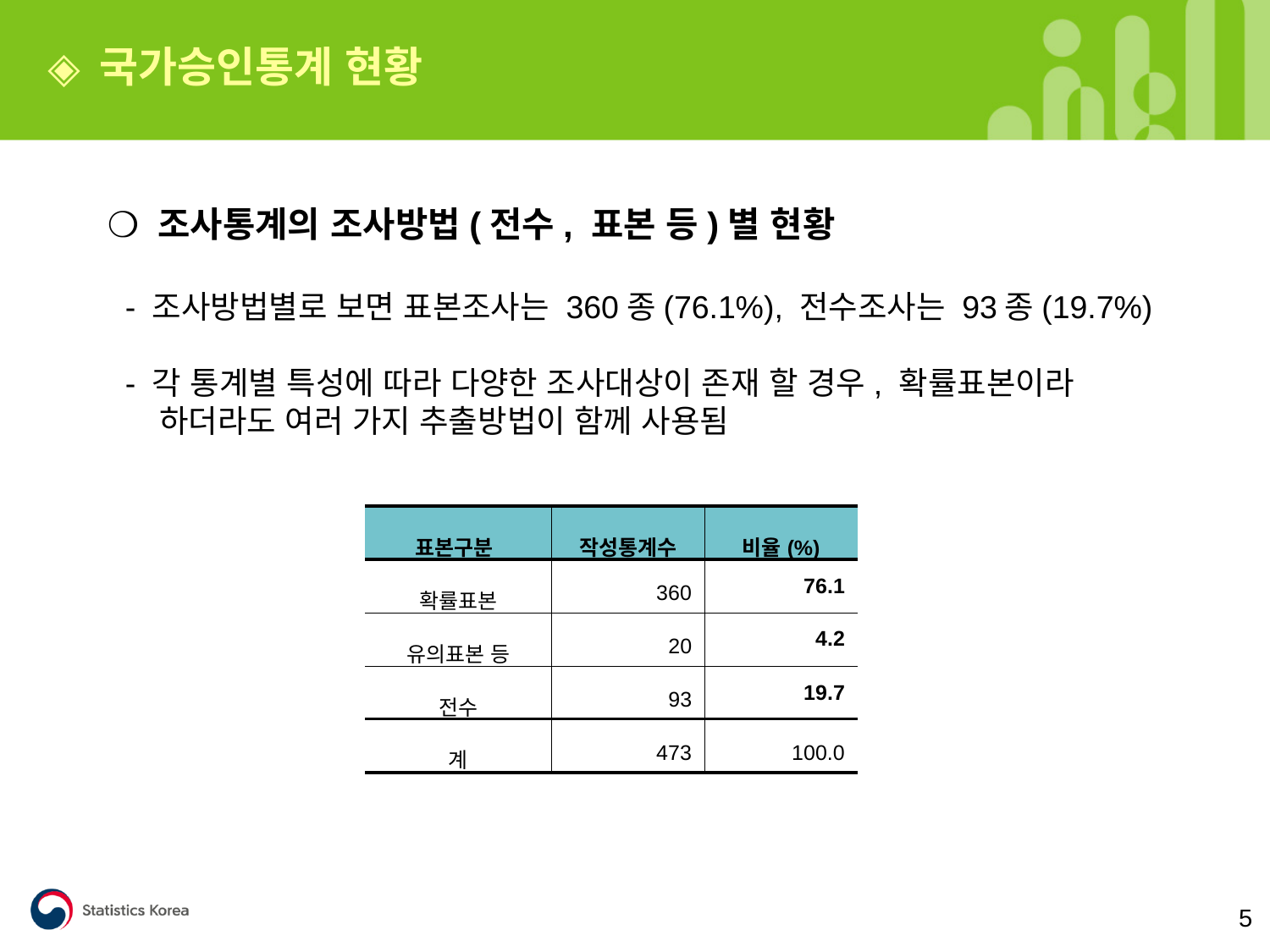

◈ 국가승인통계 현황
❍ 조사통계의 조사방법(전수, 표본 등)별 현황

  - 조사방법별로 보면 표본조사는 360종(76.1%), 전수조사는 93종(19.7%)

  - 각 통계별 특성에 따라 다양한 조사대상이 존재 할 경우, 확률표본이라
     하더라도 여러 가지 추출방법이 함께 사용됨
| 표본구분 | 작성통계수 | 비율(%) |
| --- | --- | --- |
| 확률표본 | 360 | 76.1 |
| 유의표본 등 | 20 | 4.2 |
| 전수 | 93 | 19.7 |
| 계 | 473 | 100.0 |